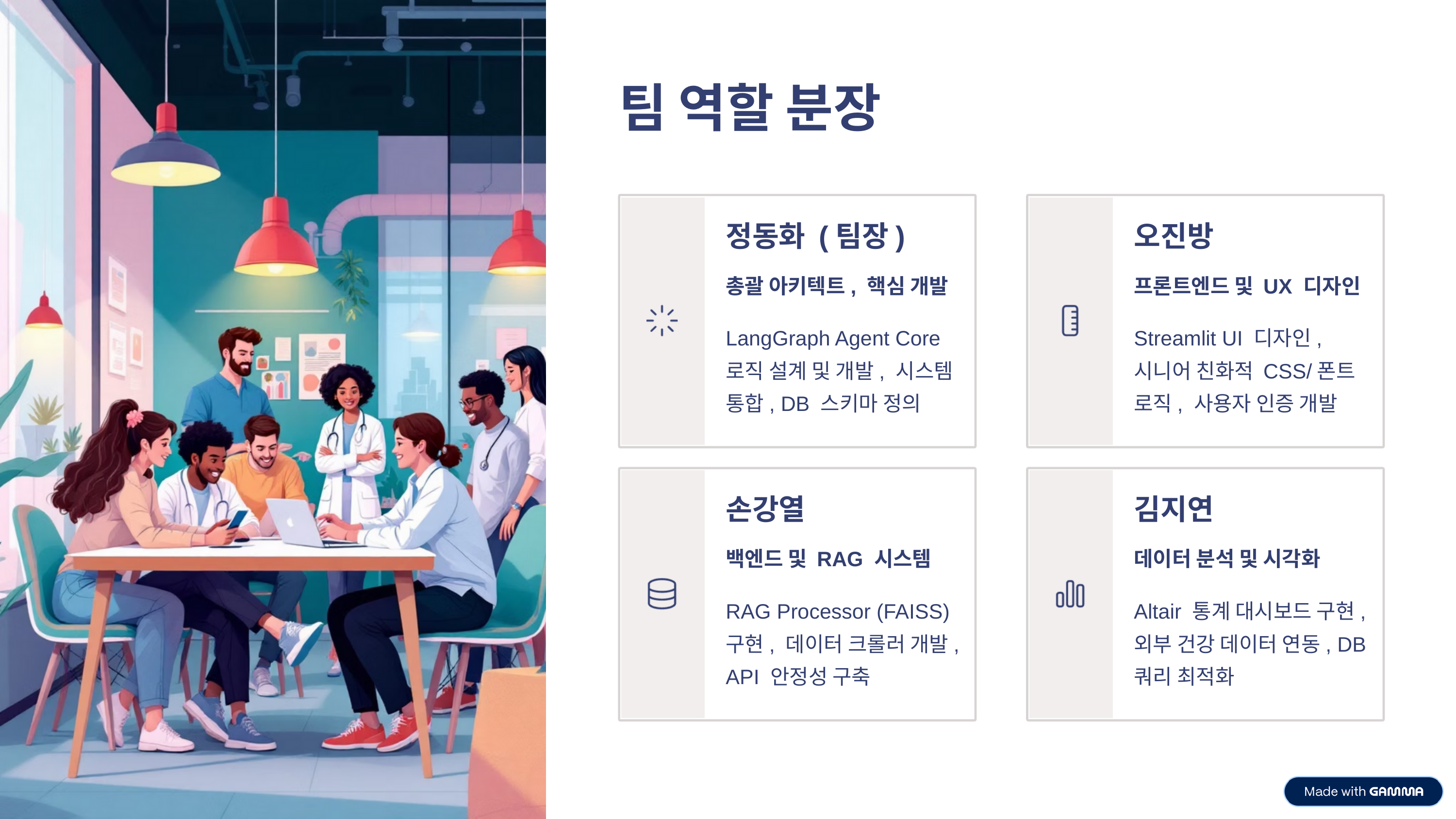

팀 역할 분장

정동화 (팀장)
오진방
총괄 아키텍트, 핵심 개발
프론트엔드 및 UX 디자인

LangGraph Agent Core 로직 설계 및 개발, 시스템 통합, DB 스키마 정의
Streamlit UI 디자인, 시니어 친화적 CSS/폰트 로직, 사용자 인증 개발

손강열
김지연
백엔드 및 RAG 시스템
데이터 분석 및 시각화

RAG Processor (FAISS) 구현, 데이터 크롤러 개발, API 안정성 구축
Altair 통계 대시보드 구현, 외부 건강 데이터 연동, DB 쿼리 최적화